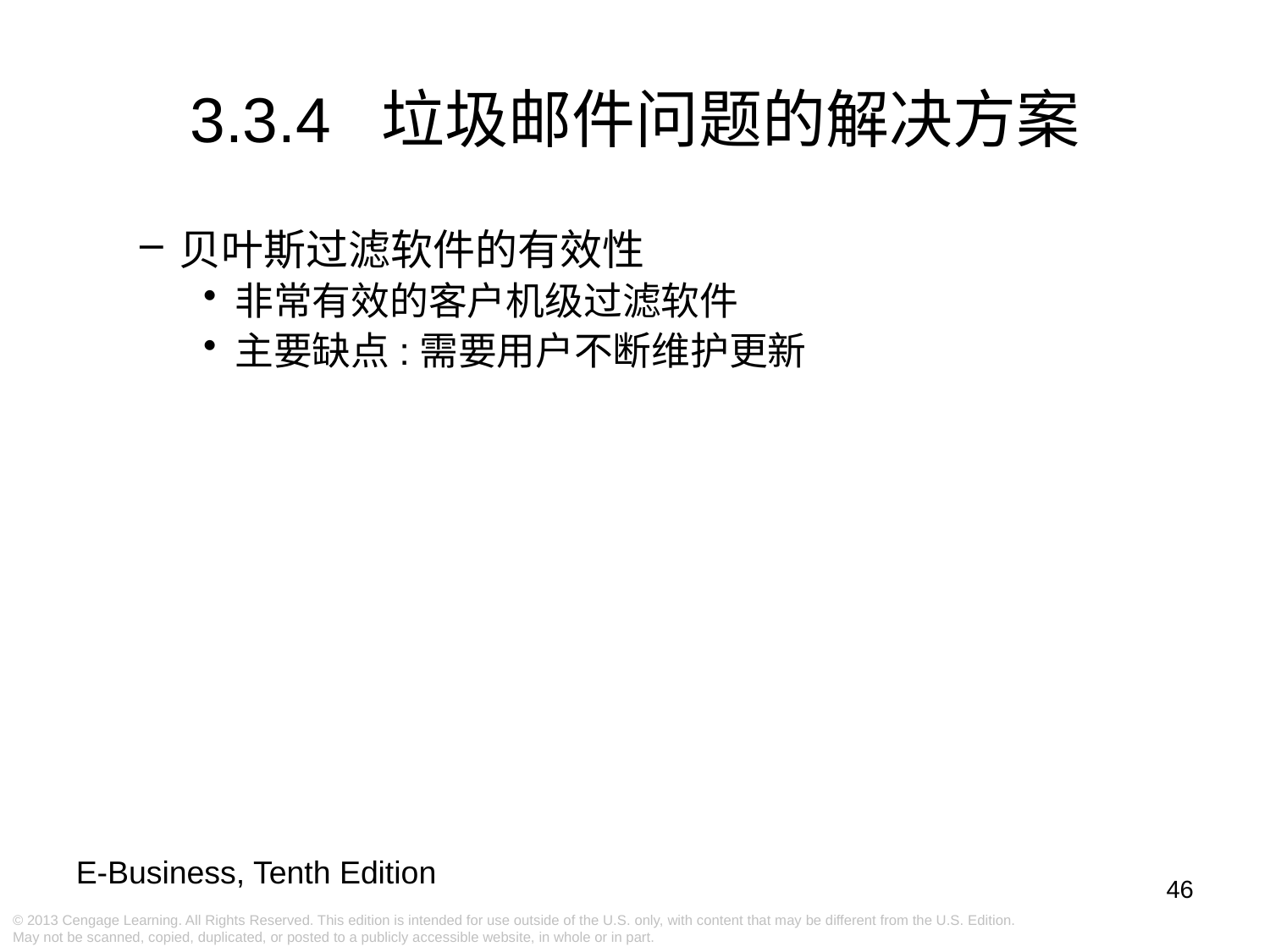

# 3.3.4  垃圾邮件问题的解决方案
贝叶斯过滤软件的有效性
非常有效的客户机级过滤软件
主要缺点:需要用户不断维护更新
46